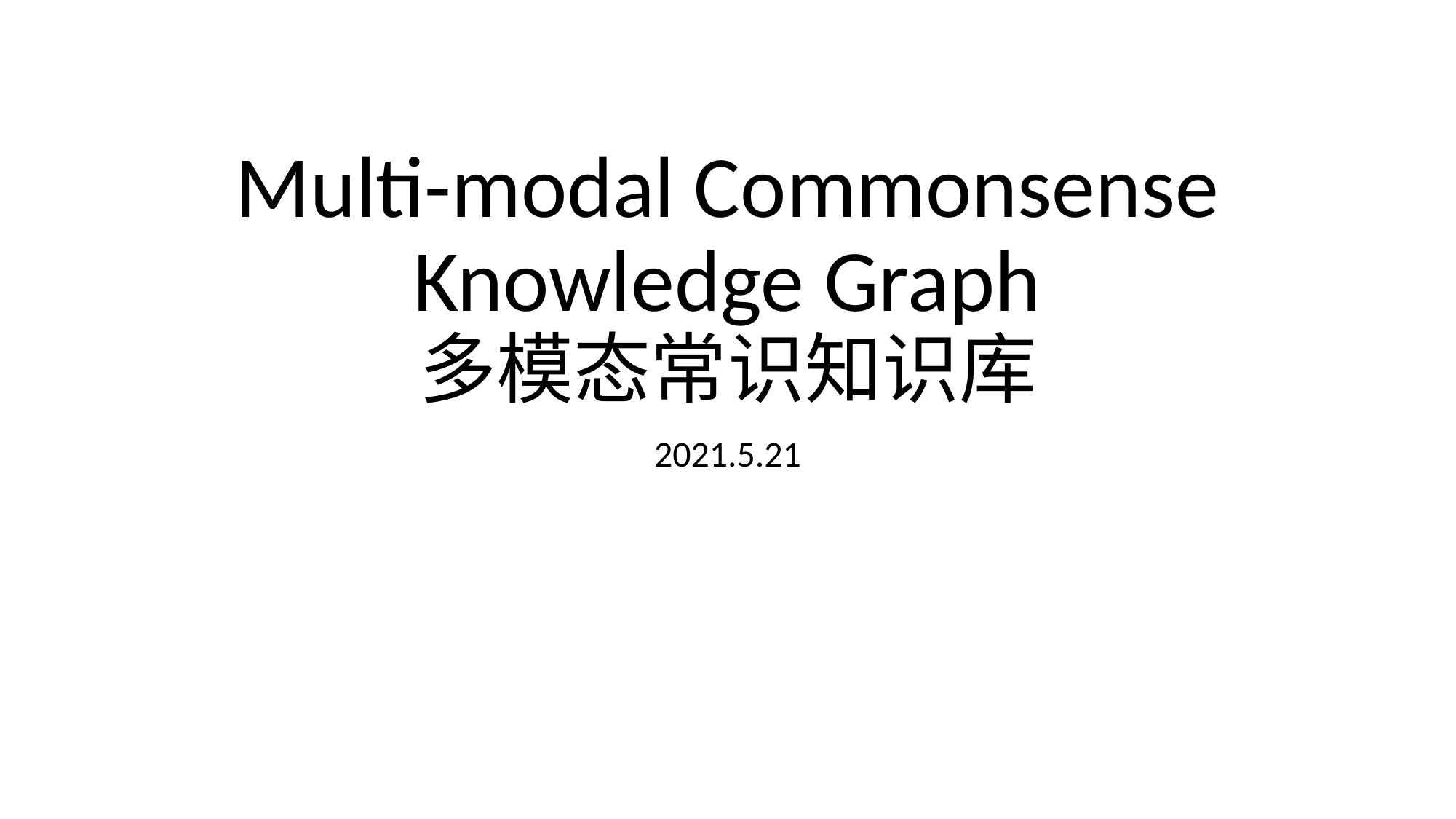

# Multi-modal Commonsense Knowledge Graph 多模态常识知识库
2021.5.21